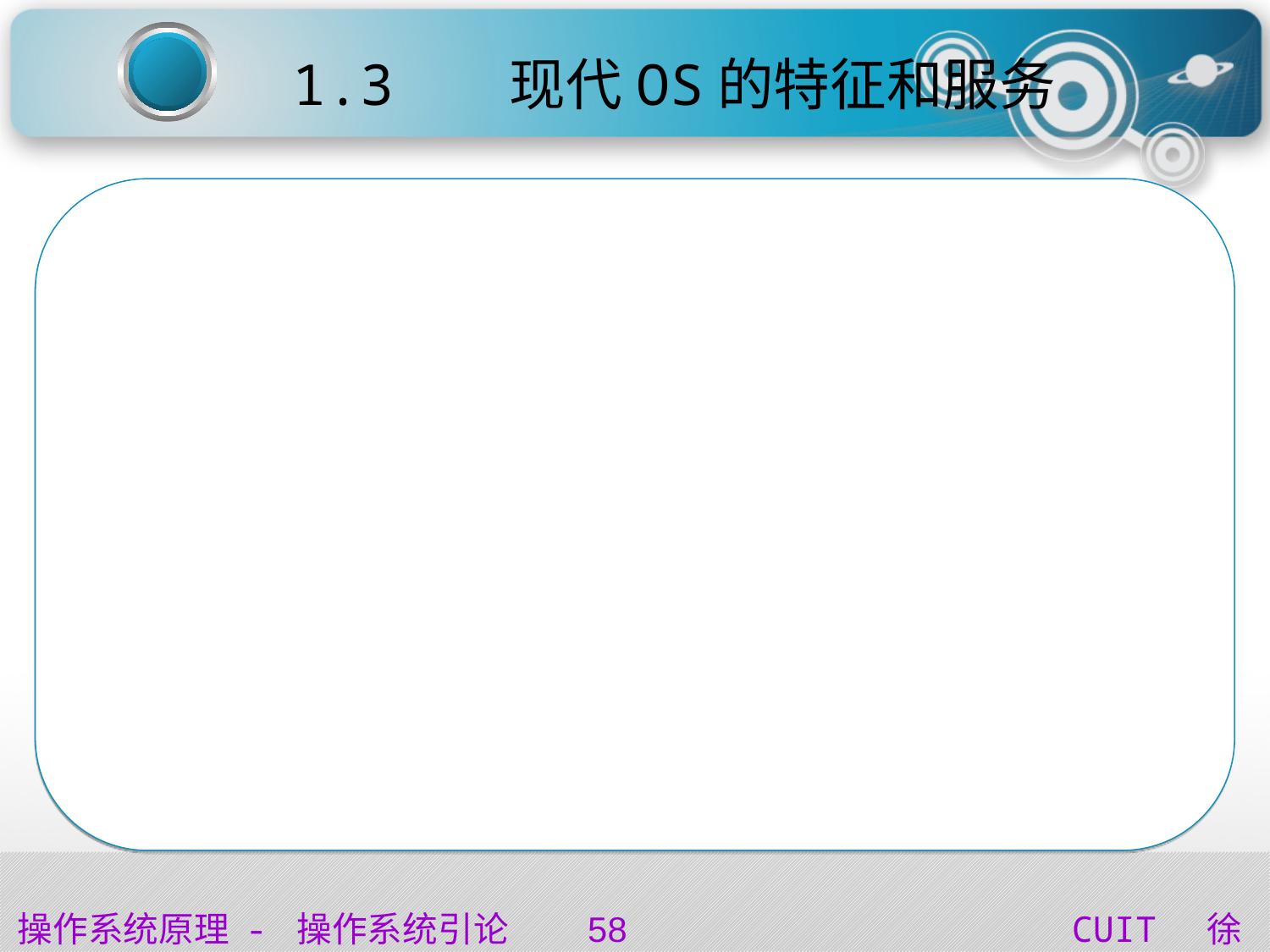

# 1.3   现代OS的特征和服务
虚拟 （virtual）
把物理上的一个变成逻辑上的多个或扩大容量。
异步性（asynchronism）
在OS控制下的多个作业的执行顺序和每个作业的执行顺序时间是不确定的。而不是OS本身的功能不确定或用户程序的结果不确定。